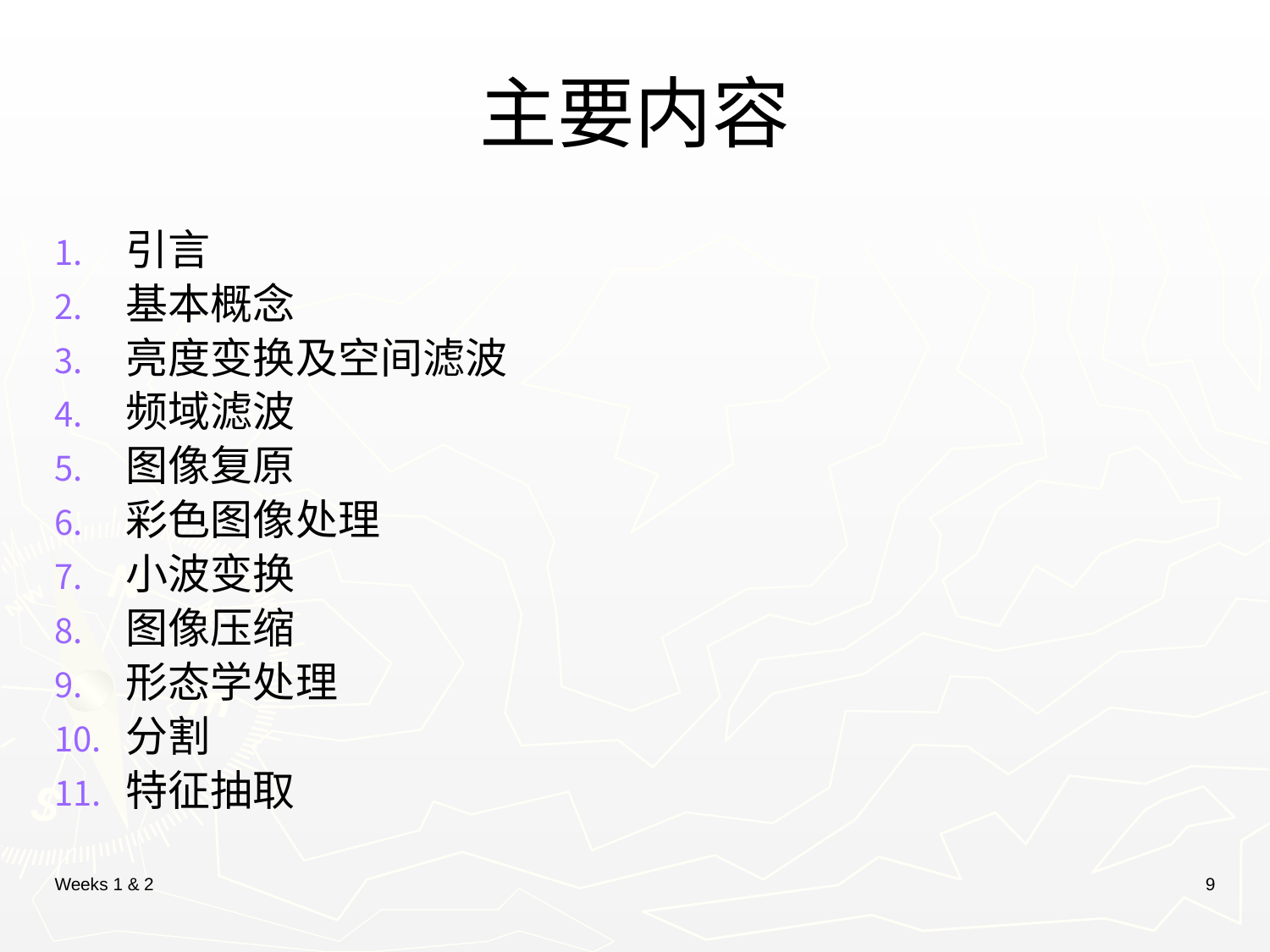

# 主要内容
引言
基本概念
亮度变换及空间滤波
频域滤波
图像复原
彩色图像处理
小波变换
图像压缩
形态学处理
分割
特征抽取

Weeks 1 & 2
9